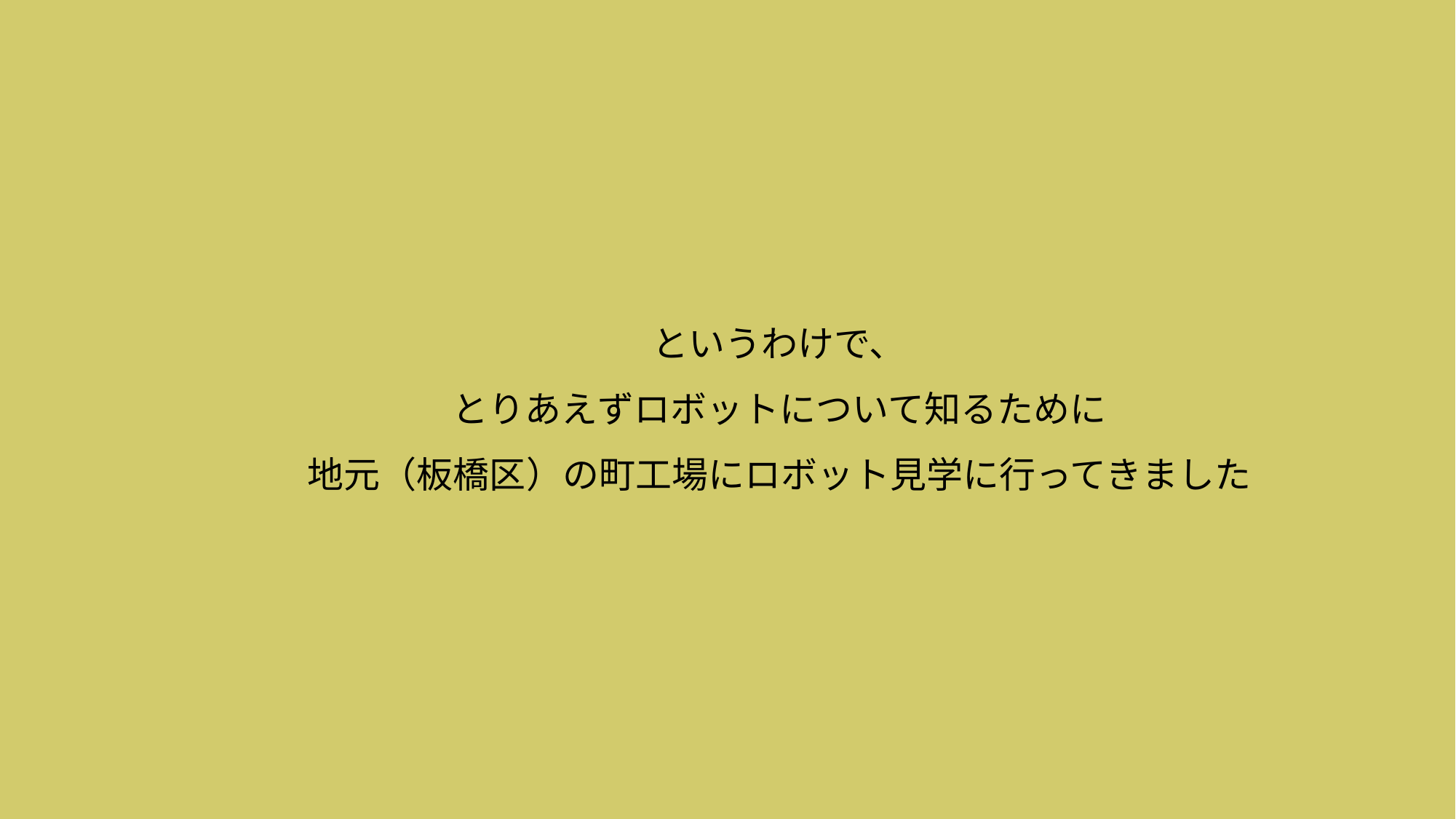

というわけで、
とりあえずロボットについて知るために
地元（板橋区）の町工場にロボット見学に行ってきました